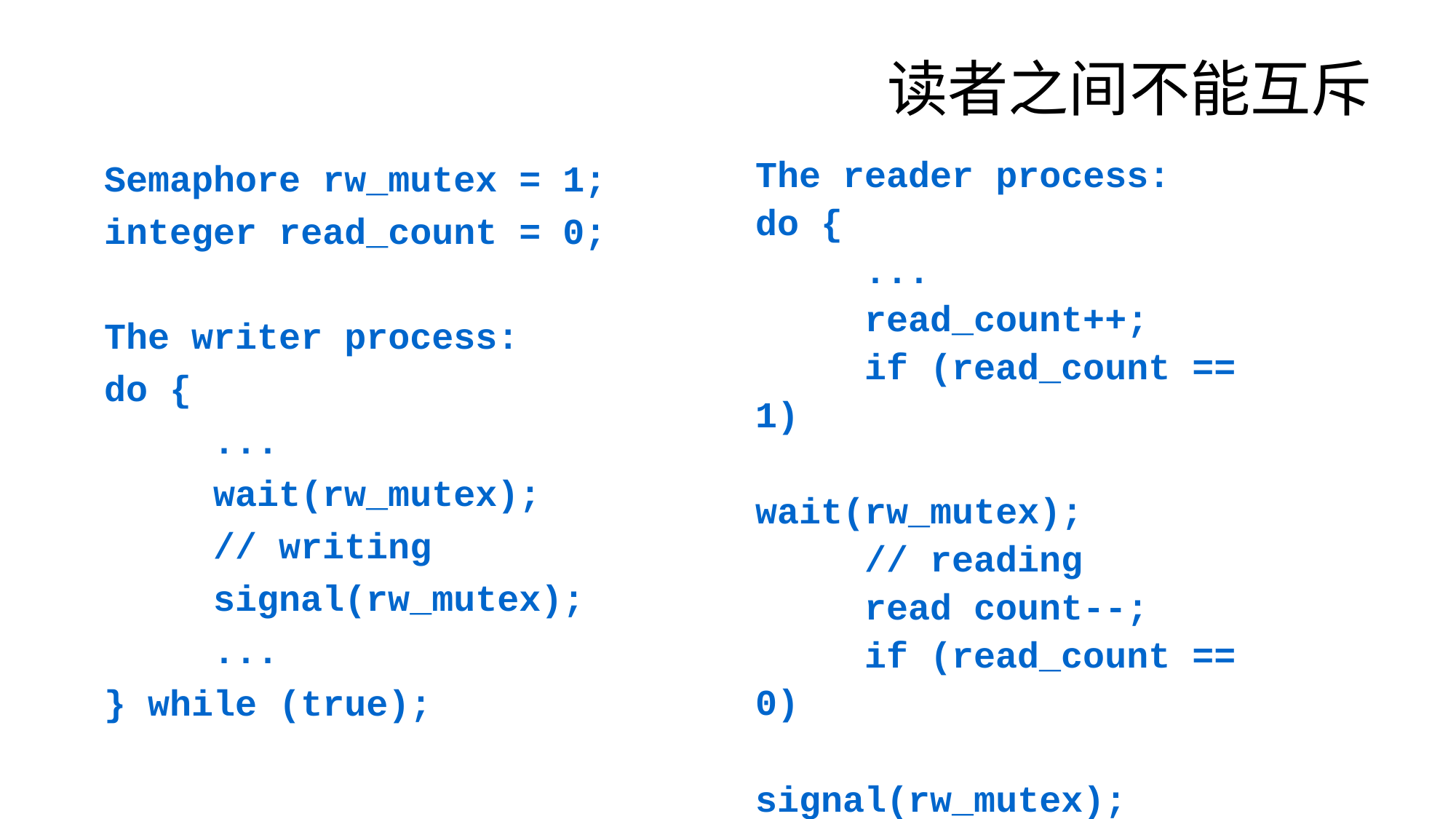

# 读者之间不能互斥
Semaphore rw_mutex = 1;
integer read_count = 0;

The writer process:
do {
	...
	wait(rw_mutex);
	// writing
	signal(rw_mutex);
	...
} while (true);
The reader process:
do {
	...
	read_count++;
	if (read_count == 1)
		wait(rw_mutex);
	// reading
	read count--;
	if (read_count == 0)
		signal(rw_mutex);
	...
} while (true);